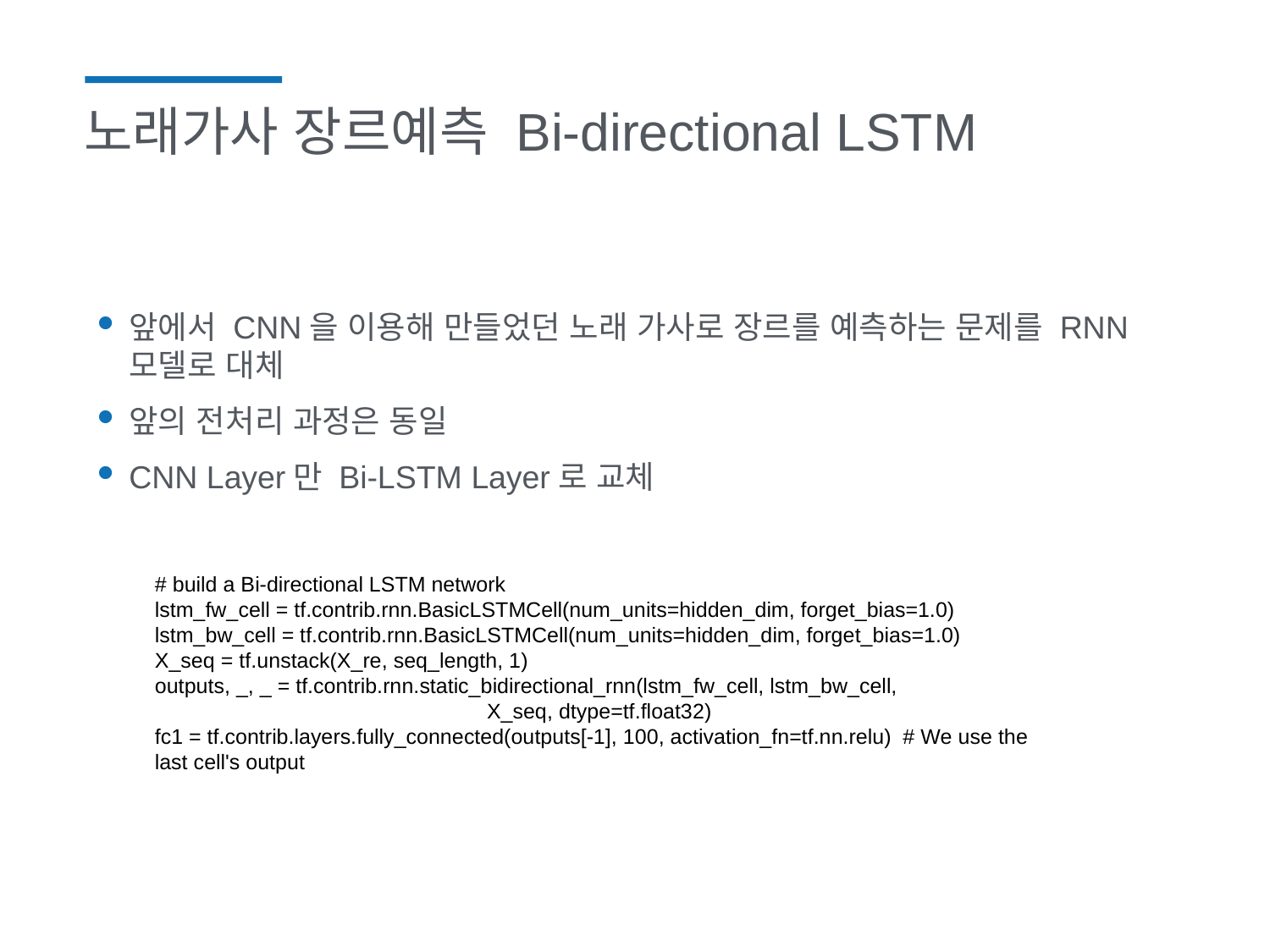

# 노래가사 장르예측 Bi-directional LSTM
앞에서 CNN을 이용해 만들었던 노래 가사로 장르를 예측하는 문제를 RNN 모델로 대체
앞의 전처리 과정은 동일
CNN Layer만 Bi-LSTM Layer로 교체

# build a Bi-directional LSTM network
lstm_fw_cell = tf.contrib.rnn.BasicLSTMCell(num_units=hidden_dim, forget_bias=1.0)
lstm_bw_cell = tf.contrib.rnn.BasicLSTMCell(num_units=hidden_dim, forget_bias=1.0)
X_seq = tf.unstack(X_re, seq_length, 1)
outputs, _, _ = tf.contrib.rnn.static_bidirectional_rnn(lstm_fw_cell, lstm_bw_cell,
                                                        X_seq, dtype=tf.float32)
fc1 = tf.contrib.layers.fully_connected(outputs[-1], 100, activation_fn=tf.nn.relu)  # We use the last cell's output